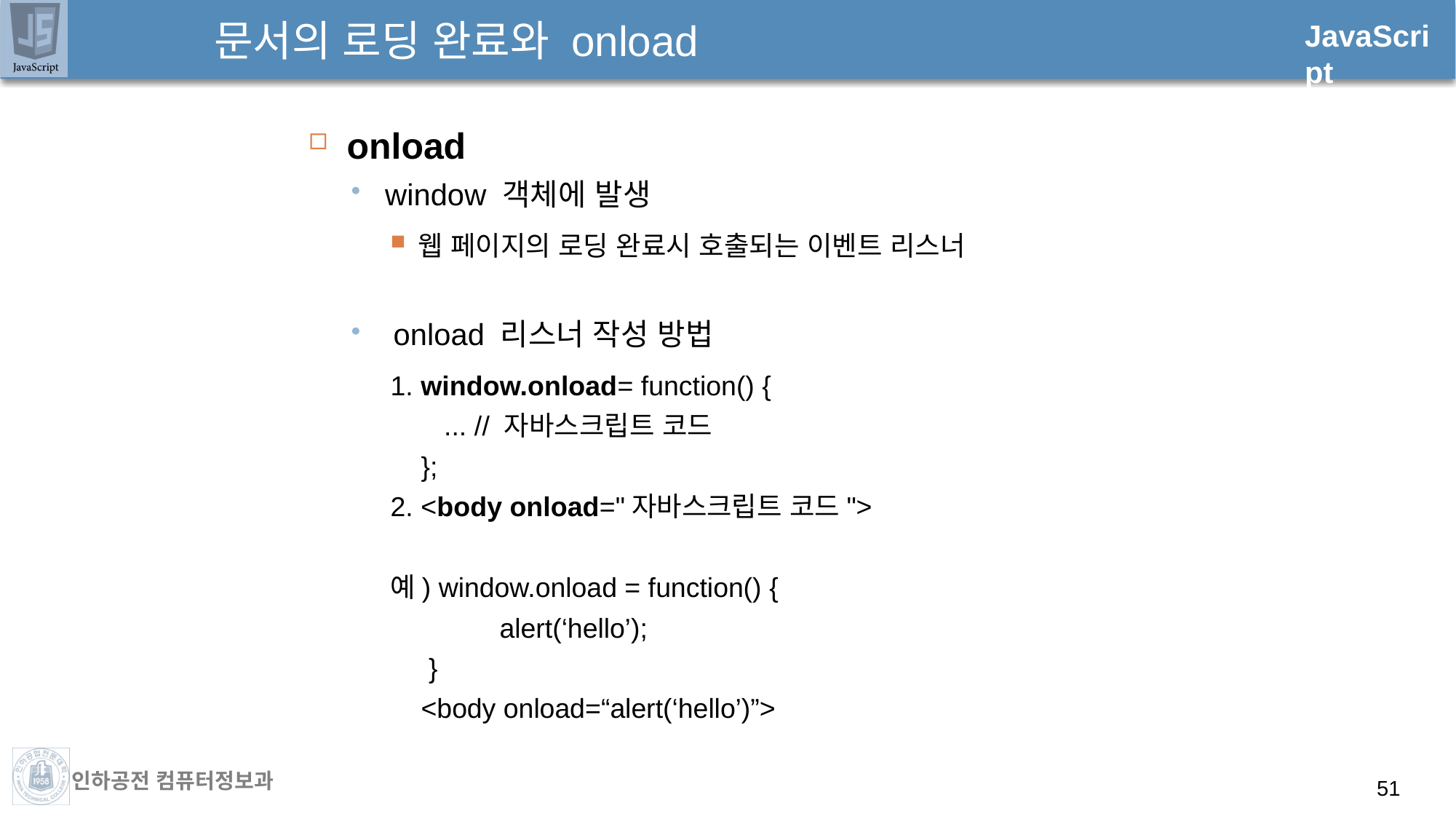

# 문서의 로딩 완료와 onload
onload
window 객체에 발생
웹 페이지의 로딩 완료시 호출되는 이벤트 리스너

 onload 리스너 작성 방법
1. window.onload= function() {
       ... // 자바스크립트 코드
    };
2. <body onload="자바스크립트 코드">

예) window.onload = function() {
    	alert(‘hello’);
     }
    <body onload=“alert(‘hello’)”>
51